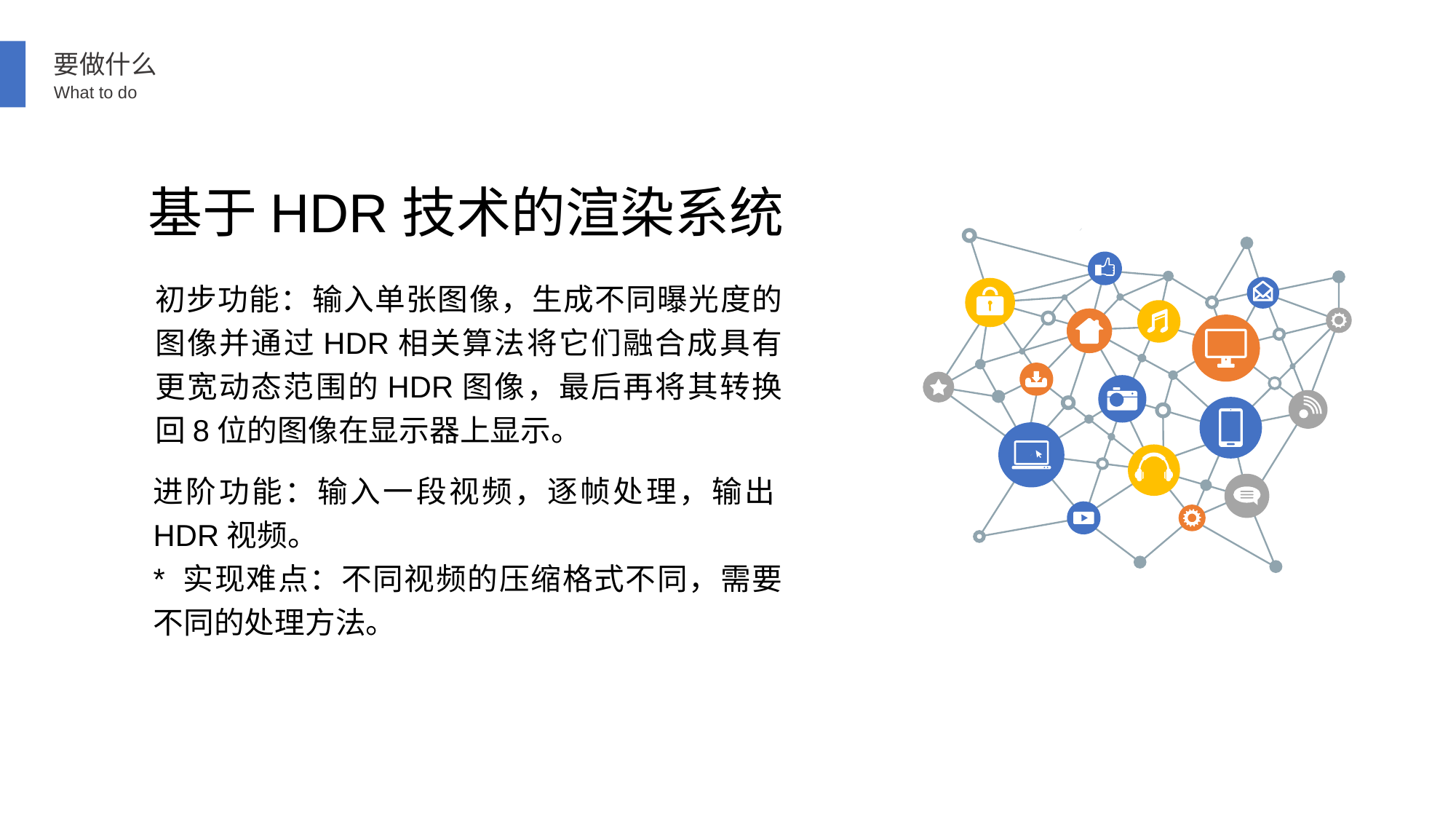

要做什么
What to do
基于HDR技术的渲染系统
初步功能：输入单张图像，生成不同曝光度的图像并通过HDR相关算法将它们融合成具有更宽动态范围的HDR图像，最后再将其转换回8位的图像在显示器上显示。

进阶功能：输入一段视频，逐帧处理，输出HDR视频。
* 实现难点：不同视频的压缩格式不同，需要不同的处理方法。